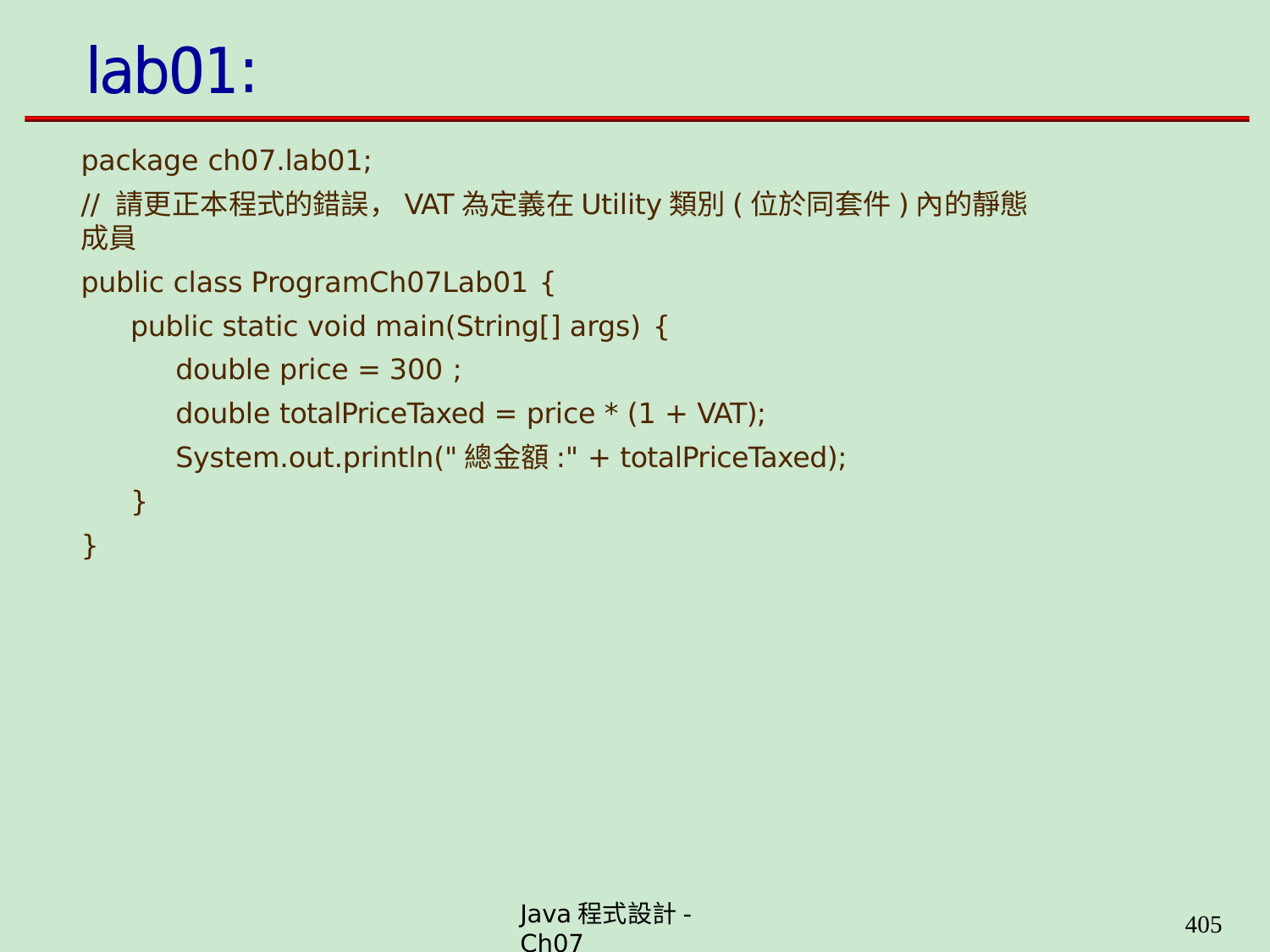

# lab01:
package ch07.lab01;
// 請更正本程式的錯誤，VAT為定義在Utility類別(位於同套件)內的靜態成員
public class ProgramCh07Lab01 {
public static void main(String[] args) {
double price = 300 ;
double totalPriceTaxed = price * (1 + VAT);  System.out.println("總金額:" + totalPriceTaxed);
}
}
Java程式設計-Ch07
405